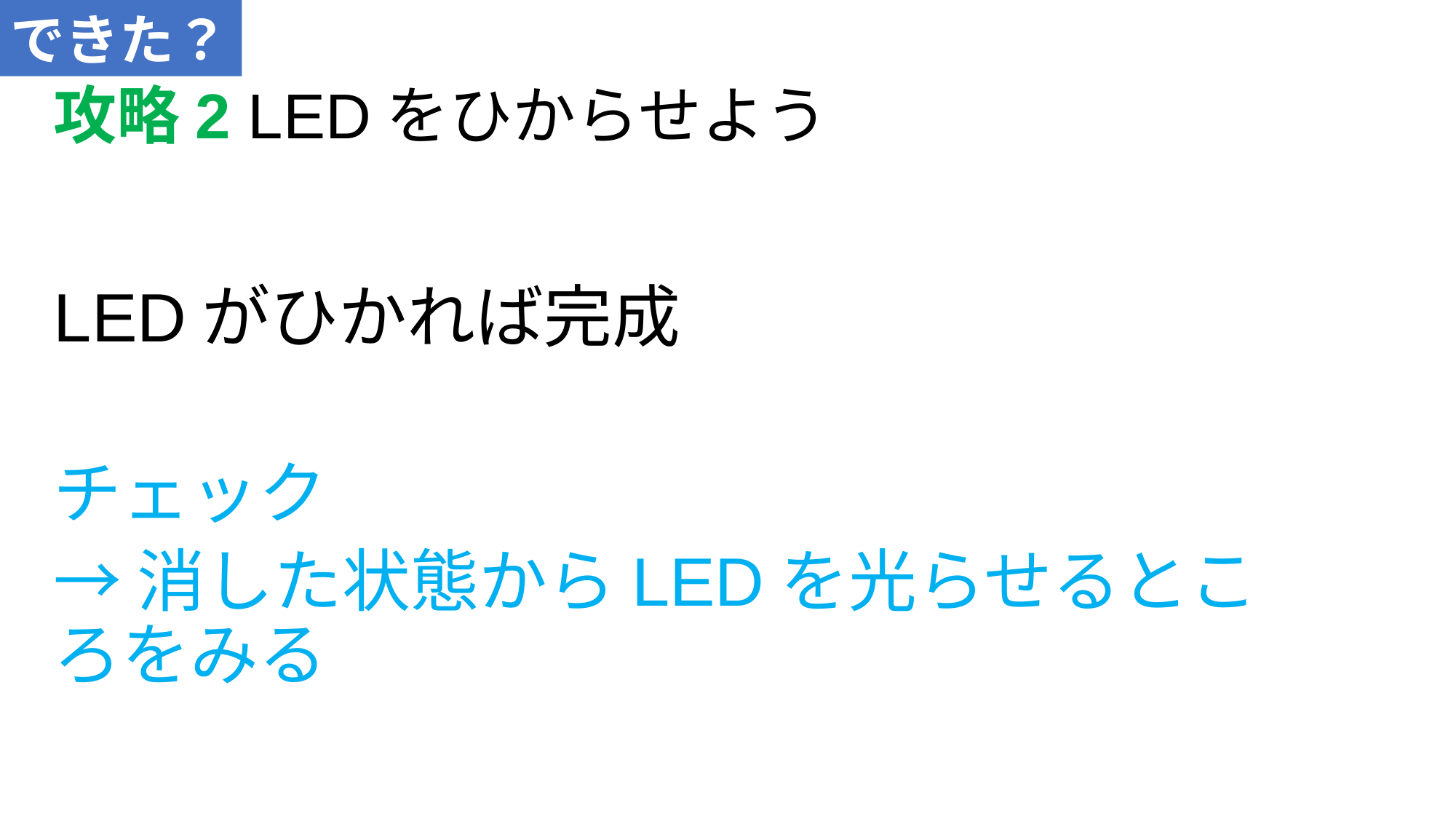

できた？
# 攻略2 LEDをひからせよう

LEDがひかれば完成

チェック
→消した状態からLEDを光らせるところをみる